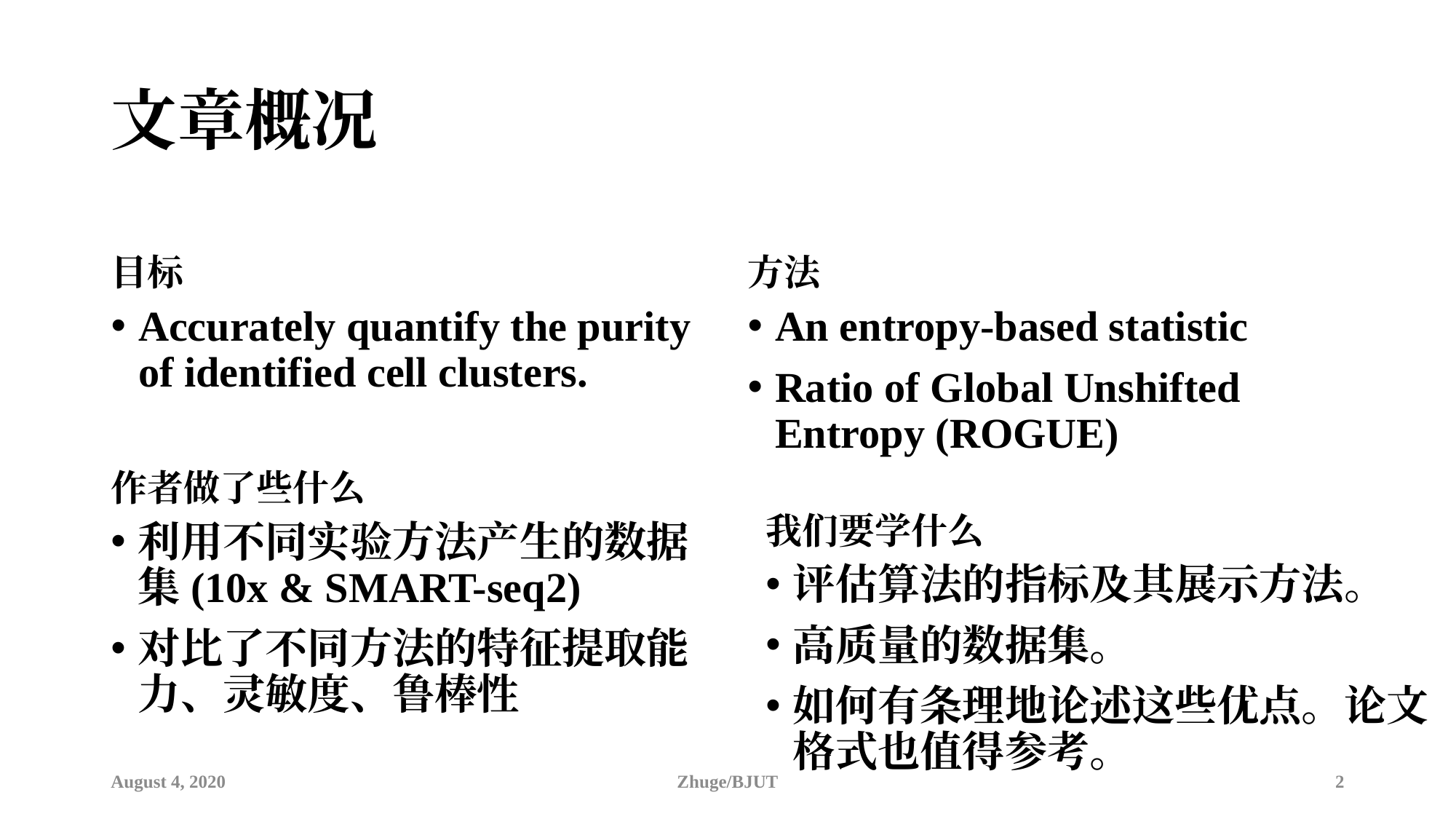

# 文章概况
目标
方法
Accurately quantify the purity of identified cell clusters.
An entropy-based statistic
Ratio of Global Unshifted Entropy (ROGUE)
作者做了些什么
我们要学什么
利用不同实验方法产生的数据集(10x & SMART-seq2)
对比了不同方法的特征提取能力、灵敏度、鲁棒性
评估算法的指标及其展示方法。
高质量的数据集。
如何有条理地论述这些优点。论文格式也值得参考。
August 4, 2020
Zhuge/BJUT
2